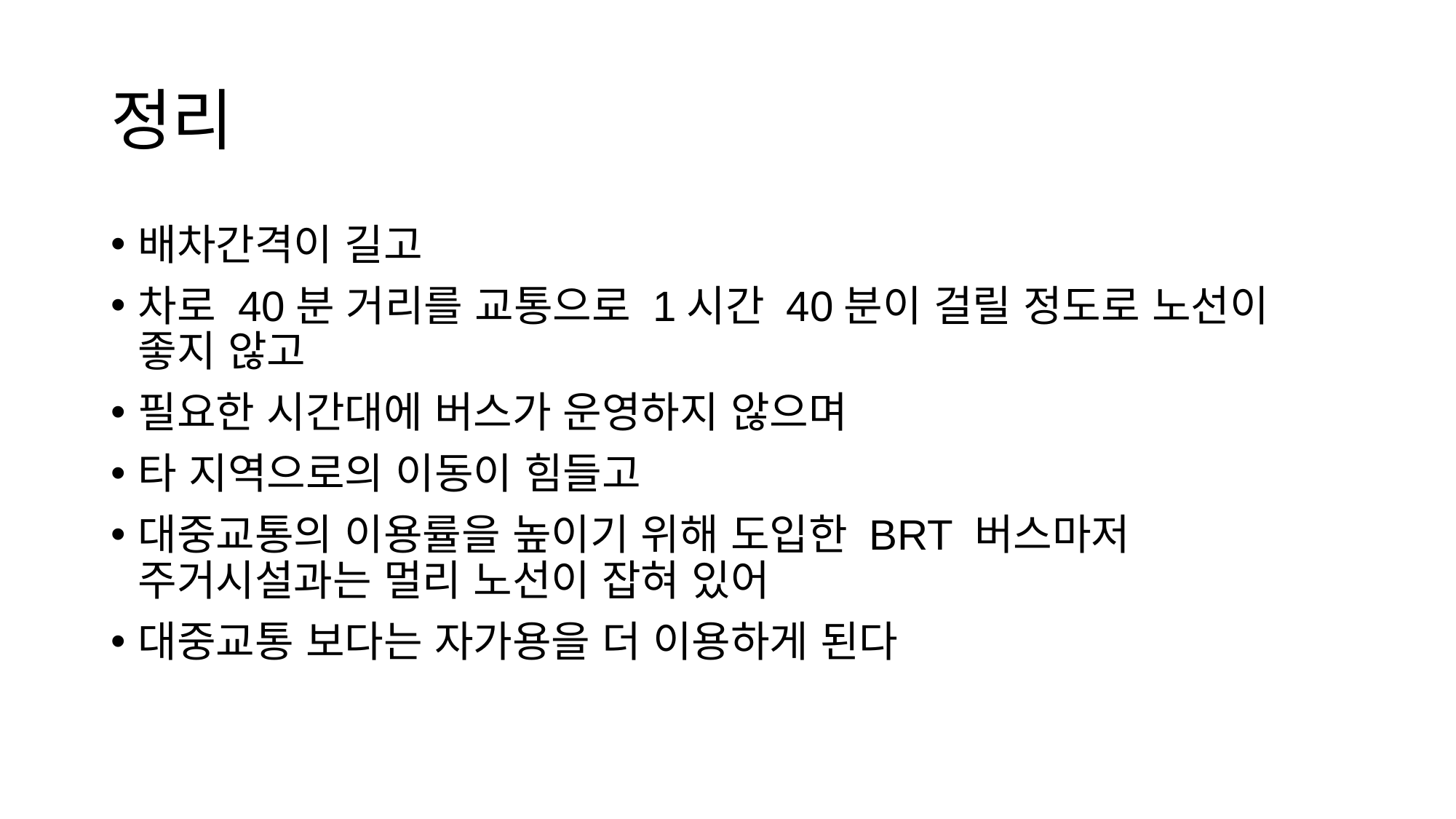

# 정리
배차간격이 길고
차로 40분 거리를 교통으로 1시간 40분이 걸릴 정도로 노선이 좋지 않고
필요한 시간대에 버스가 운영하지 않으며
타 지역으로의 이동이 힘들고
대중교통의 이용률을 높이기 위해 도입한 BRT 버스마저 주거시설과는 멀리 노선이 잡혀 있어
대중교통 보다는 자가용을 더 이용하게 된다